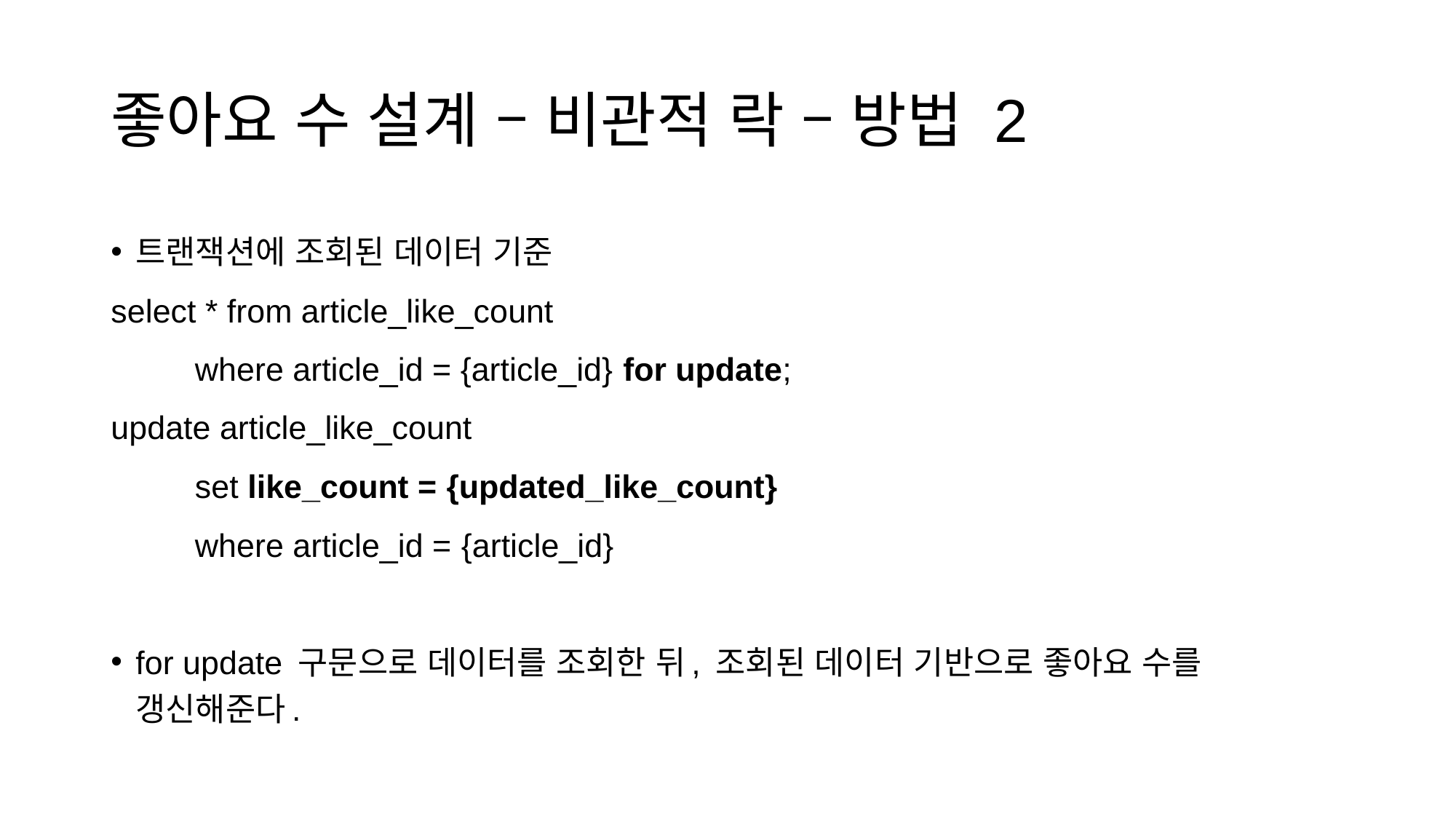

# 좋아요 수 설계 – 비관적 락 – 방법 2
트랜잭션에 조회된 데이터 기준
select * from article_like_count
	where article_id = {article_id} for update;
update article_like_count
	set like_count = {updated_like_count}
	where article_id = {article_id}

for update 구문으로 데이터를 조회한 뒤, 조회된 데이터 기반으로 좋아요 수를 갱신해준다.